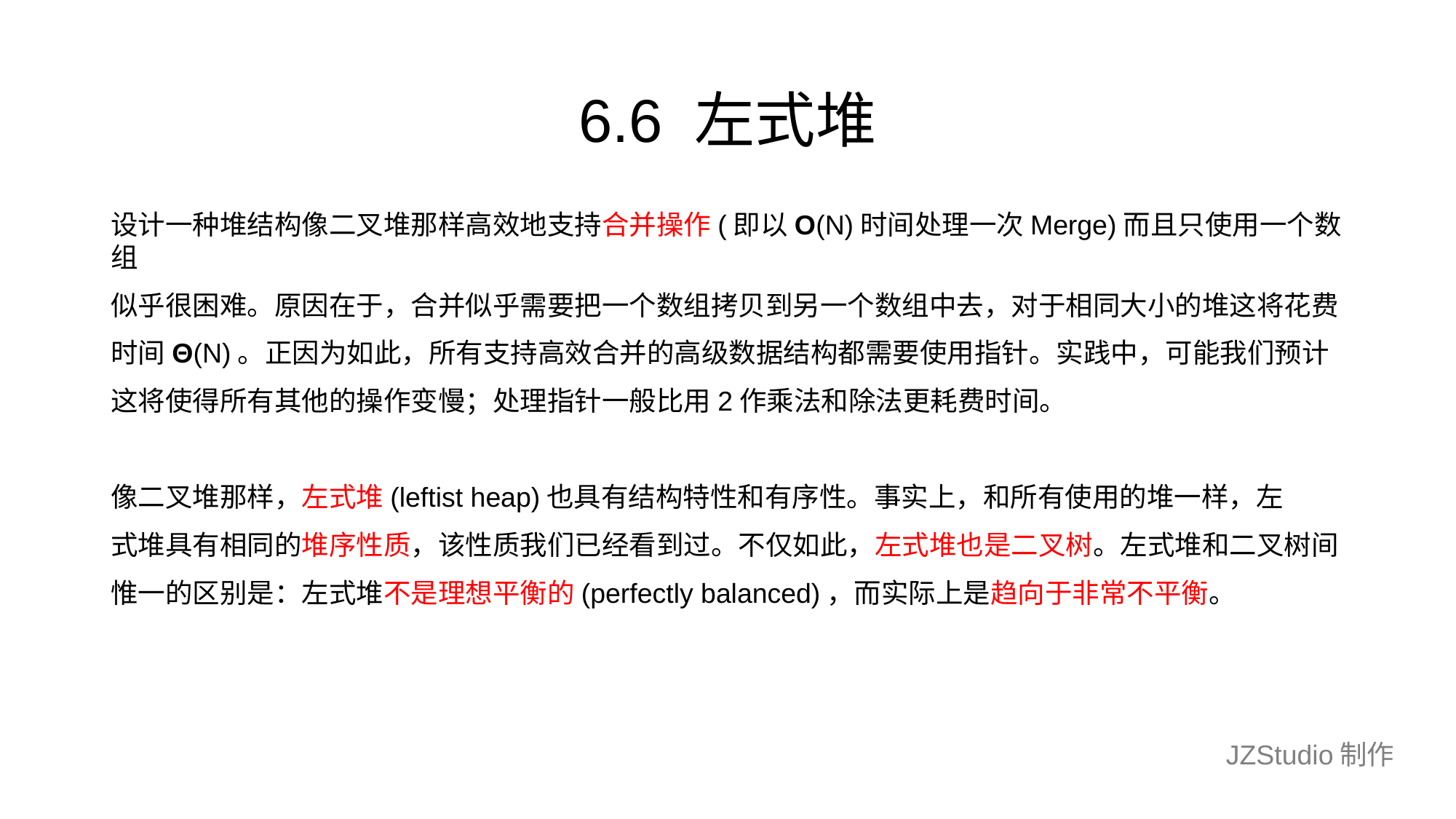

# 6.6 左式堆
设计一种堆结构像二叉堆那样高效地支持合并操作(即以O(N)时间处理一次Merge)而且只使用一个数组
似乎很困难。原因在于，合并似乎需要把一个数组拷贝到另一个数组中去，对于相同大小的堆这将花费
时间Θ(N)。正因为如此，所有支持高效合并的高级数据结构都需要使用指针。实践中，可能我们预计
这将使得所有其他的操作变慢；处理指针一般比用2作乘法和除法更耗费时间。

像二叉堆那样，左式堆(leftist heap)也具有结构特性和有序性。事实上，和所有使用的堆一样，左
式堆具有相同的堆序性质，该性质我们已经看到过。不仅如此，左式堆也是二叉树。左式堆和二叉树间
惟一的区别是：左式堆不是理想平衡的(perfectly balanced)，而实际上是趋向于非常不平衡。